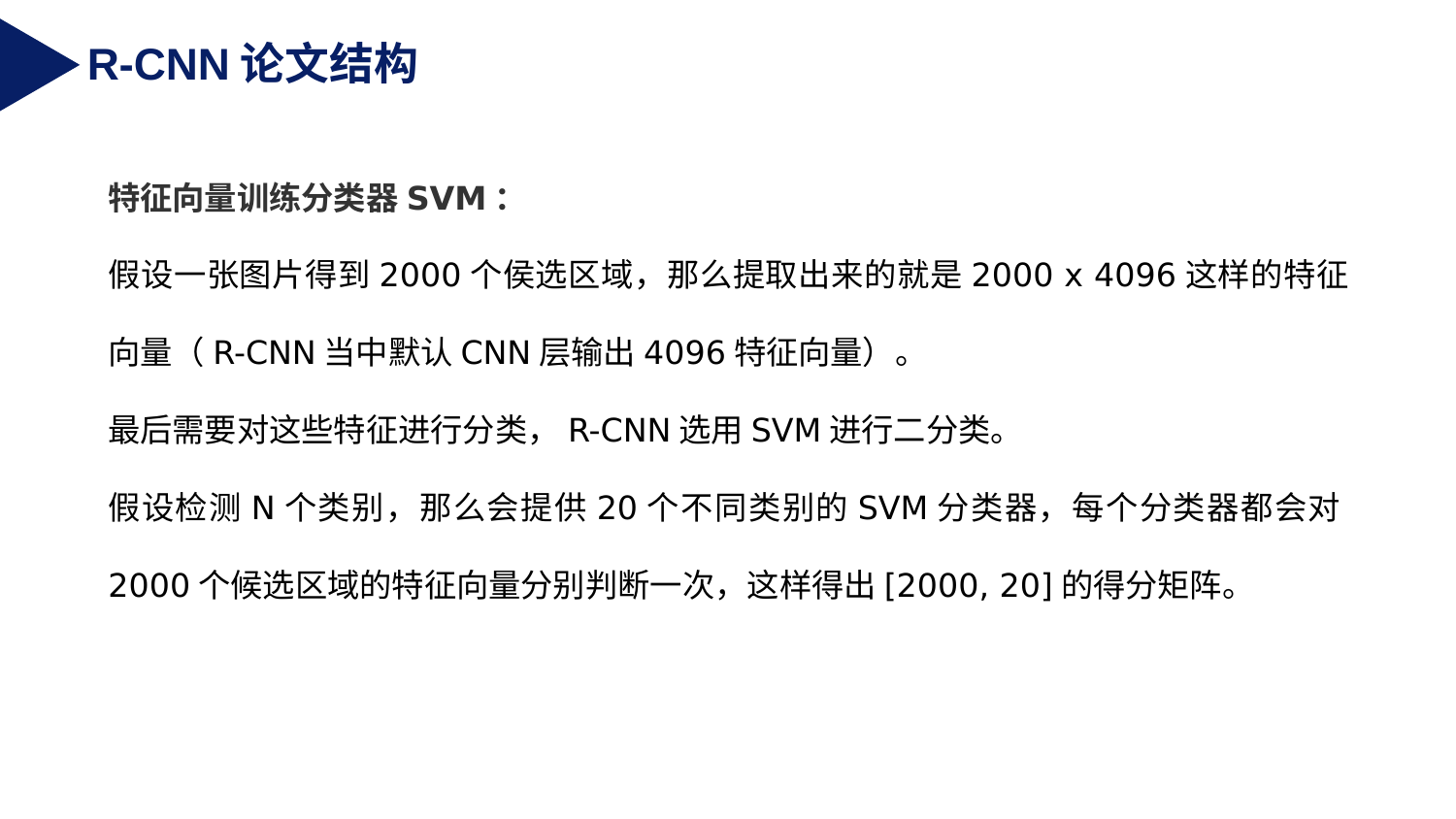

R-CNN论文结构
特征向量训练分类器SVM：
假设一张图片得到2000个侯选区域，那么提取出来的就是2000 x 4096这样的特征向量（R-CNN当中默认CNN层输出4096特征向量）。
最后需要对这些特征进行分类，R-CNN选用SVM进行二分类。
假设检测N个类别，那么会提供20个不同类别的SVM分类器，每个分类器都会对2000个候选区域的特征向量分别判断一次，这样得出[2000, 20]的得分矩阵。